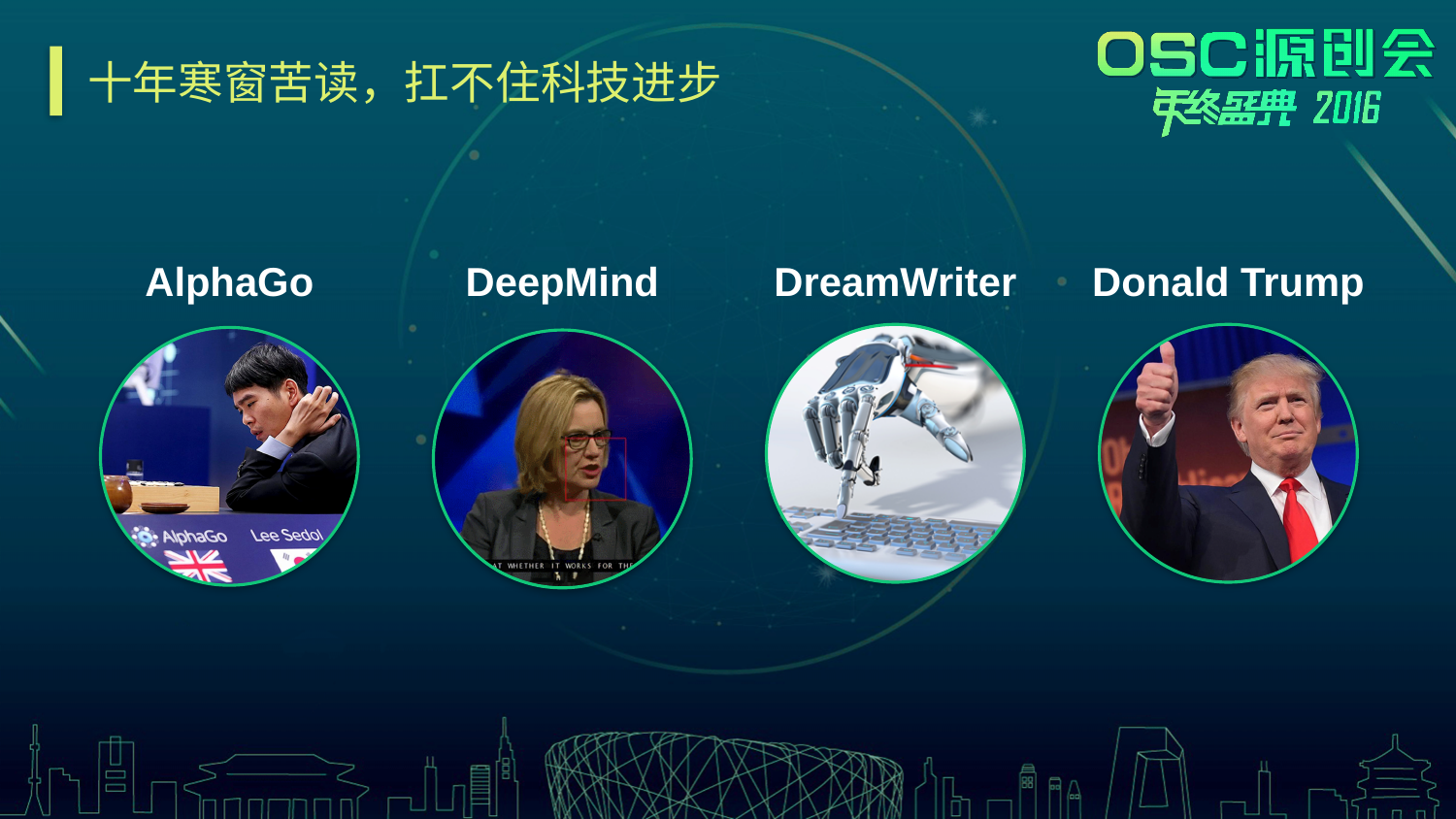

# 十年寒窗苦读，扛不住科技进步
AlphaGo
DeepMind
DreamWriter
Donald Trump